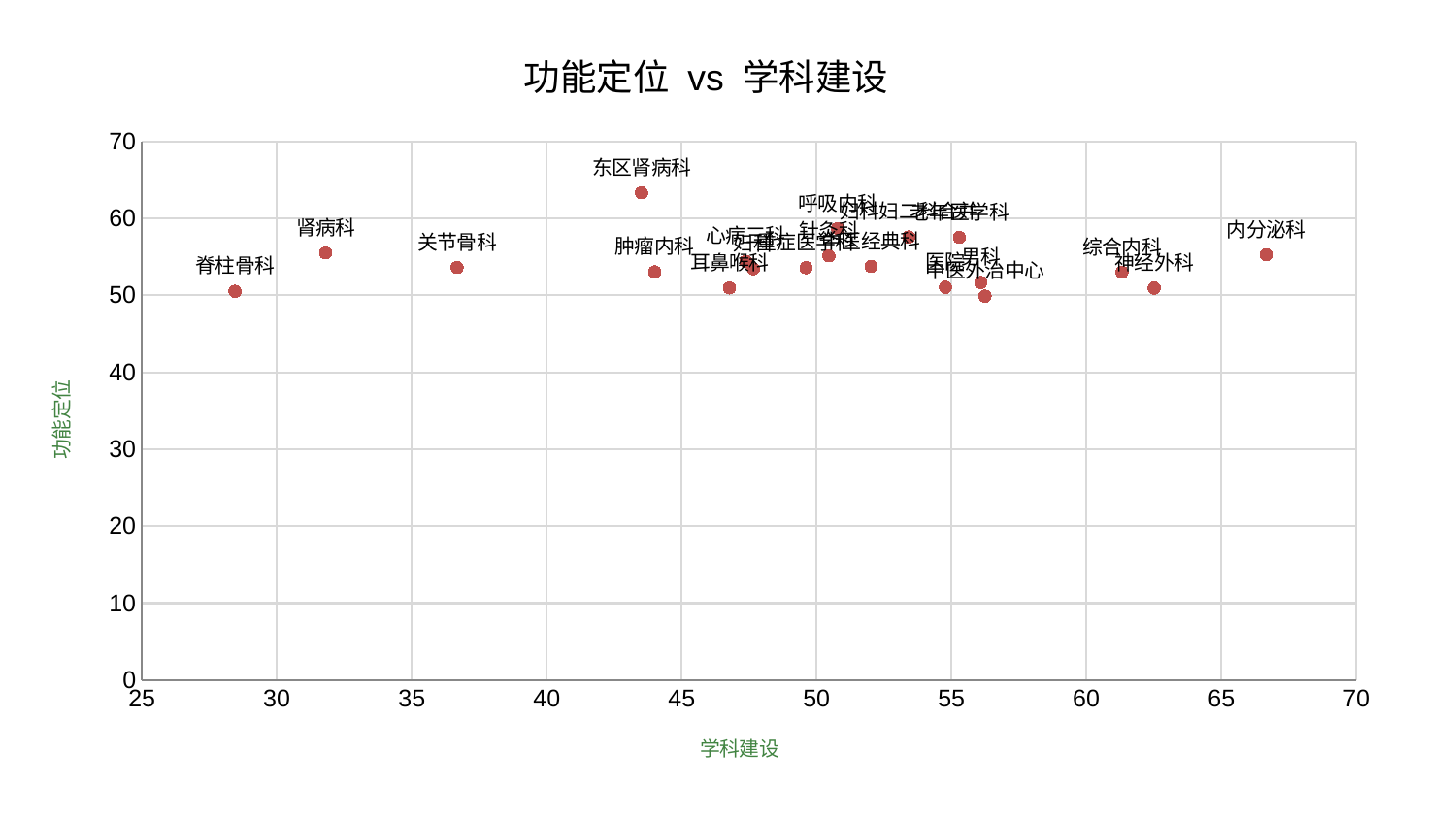

### Chart: 功能定位 vs 学科建设

| Category | 功能定位 |
|---|---|
213